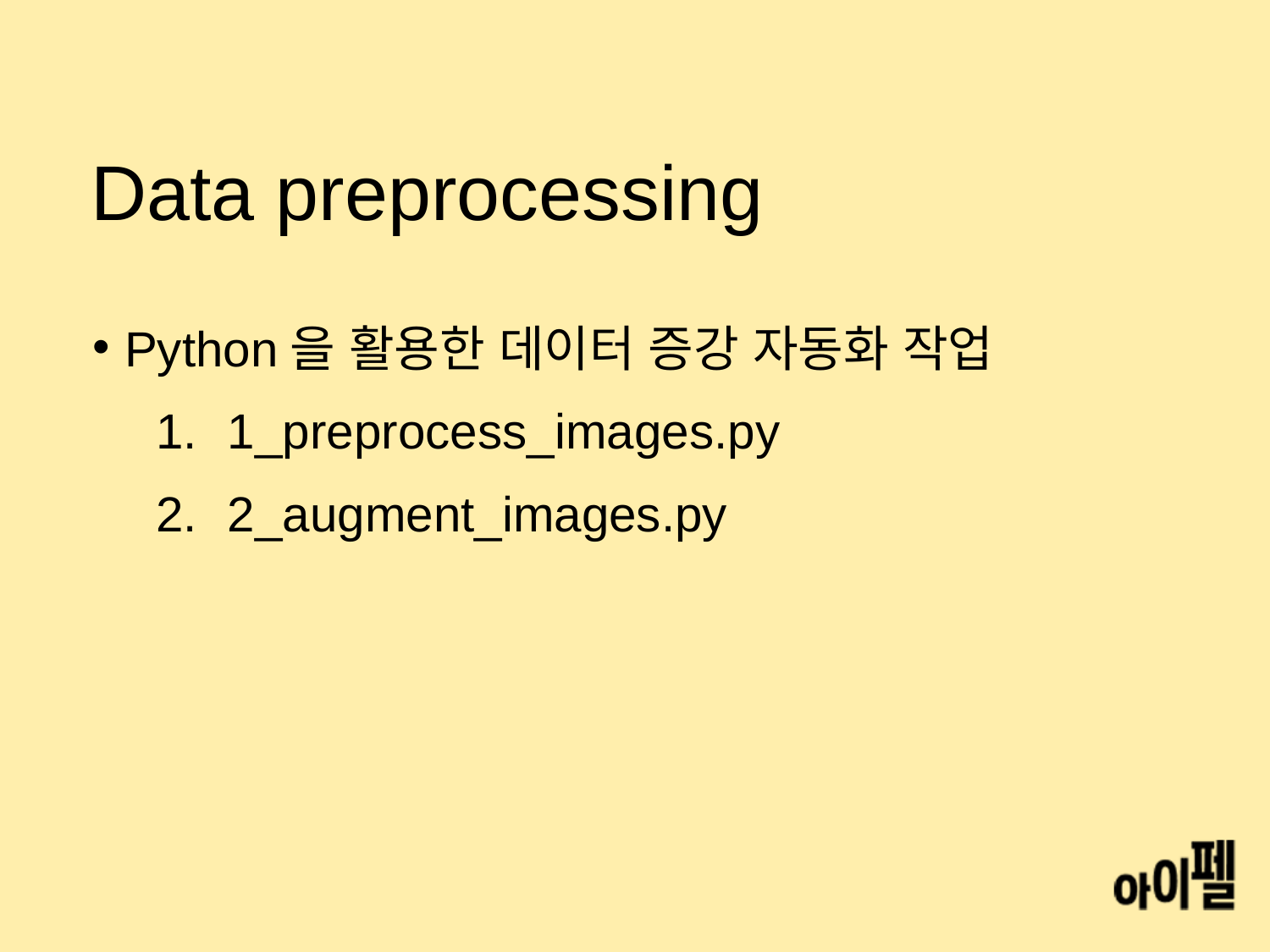

# Data preprocessing
Python을 활용한 데이터 증강 자동화 작업
1_preprocess_images.py
2_augment_images.py